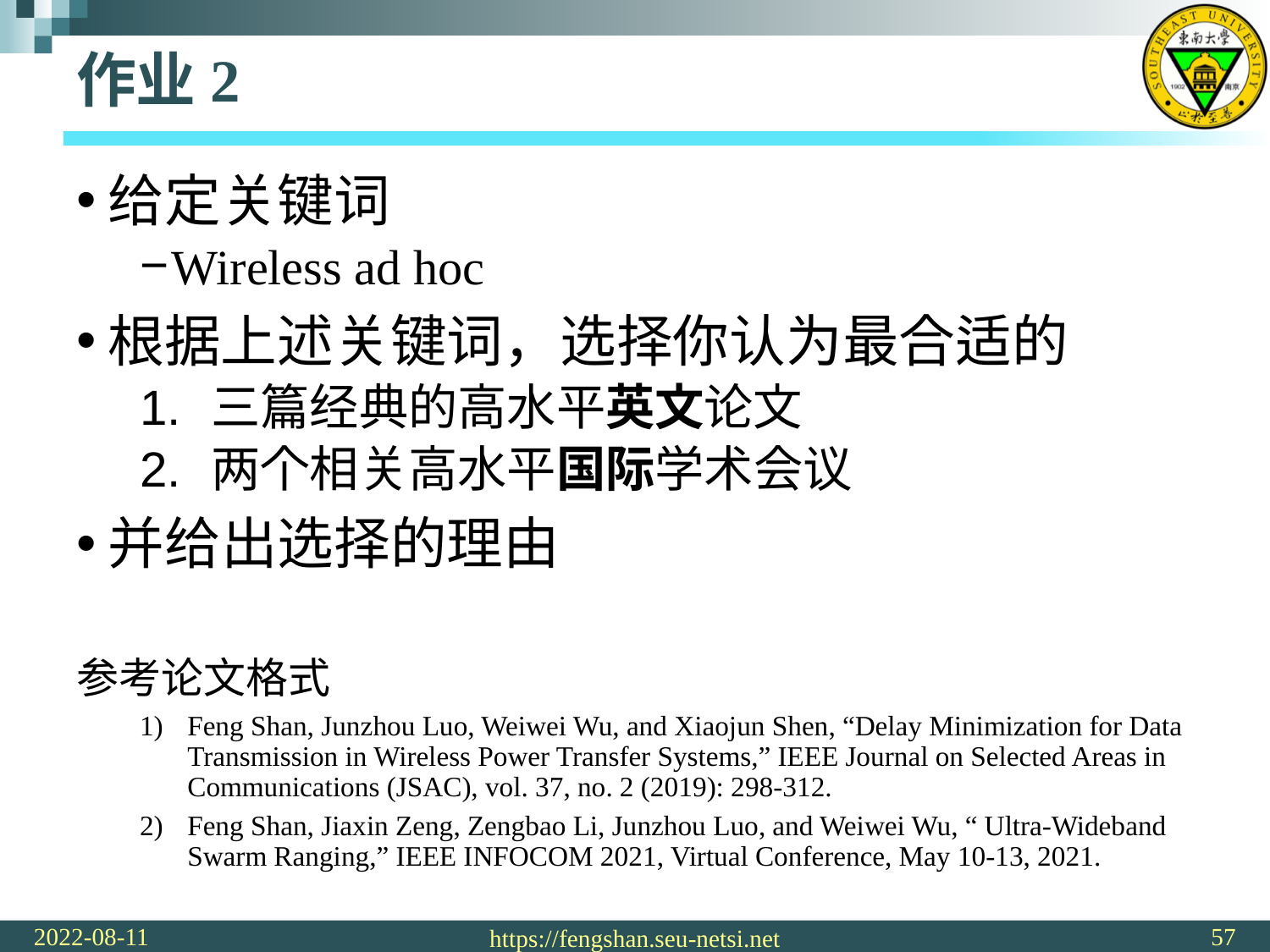

# 作业2
给定关键词
Wireless ad hoc
根据上述关键词，选择你认为最合适的
三篇经典的高水平英文论文
两个相关高水平国际学术会议
并给出选择的理由

参考论文格式
Feng Shan, Junzhou Luo, Weiwei Wu, and Xiaojun Shen, “Delay Minimization for Data Transmission in Wireless Power Transfer Systems,” IEEE Journal on Selected Areas in Communications (JSAC), vol. 37, no. 2 (2019): 298-312.
Feng Shan, Jiaxin Zeng, Zengbao Li, Junzhou Luo, and Weiwei Wu, “ Ultra-Wideband Swarm Ranging,” IEEE INFOCOM 2021, Virtual Conference, May 10-13, 2021.
2022-08-11
57
https://fengshan.seu-netsi.net